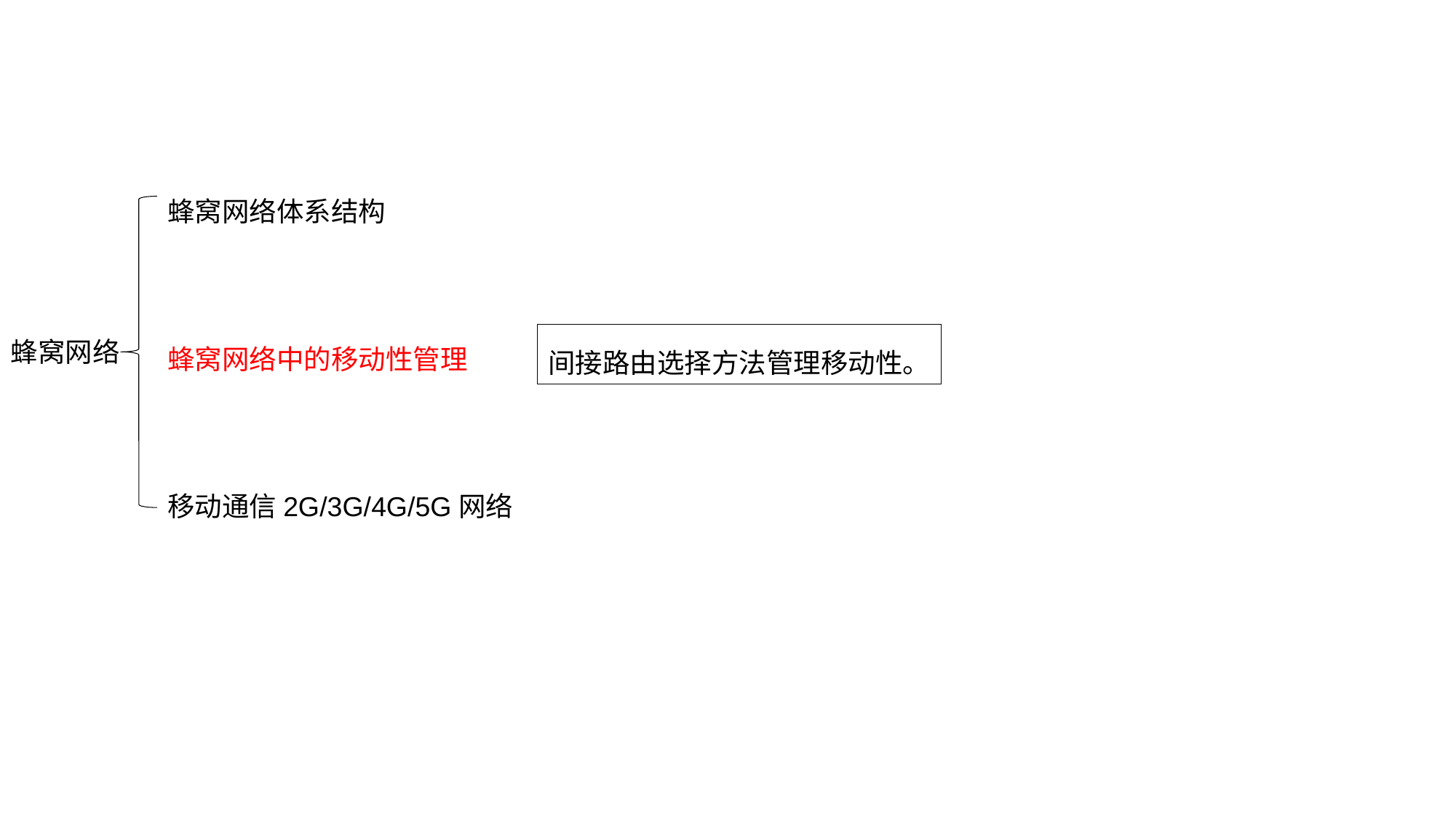

蜂窝网络体系结构

蜂窝网络中的移动性管理

移动通信2G/3G/4G/5G网络

间接路由选择方法管理移动性。
蜂窝网络